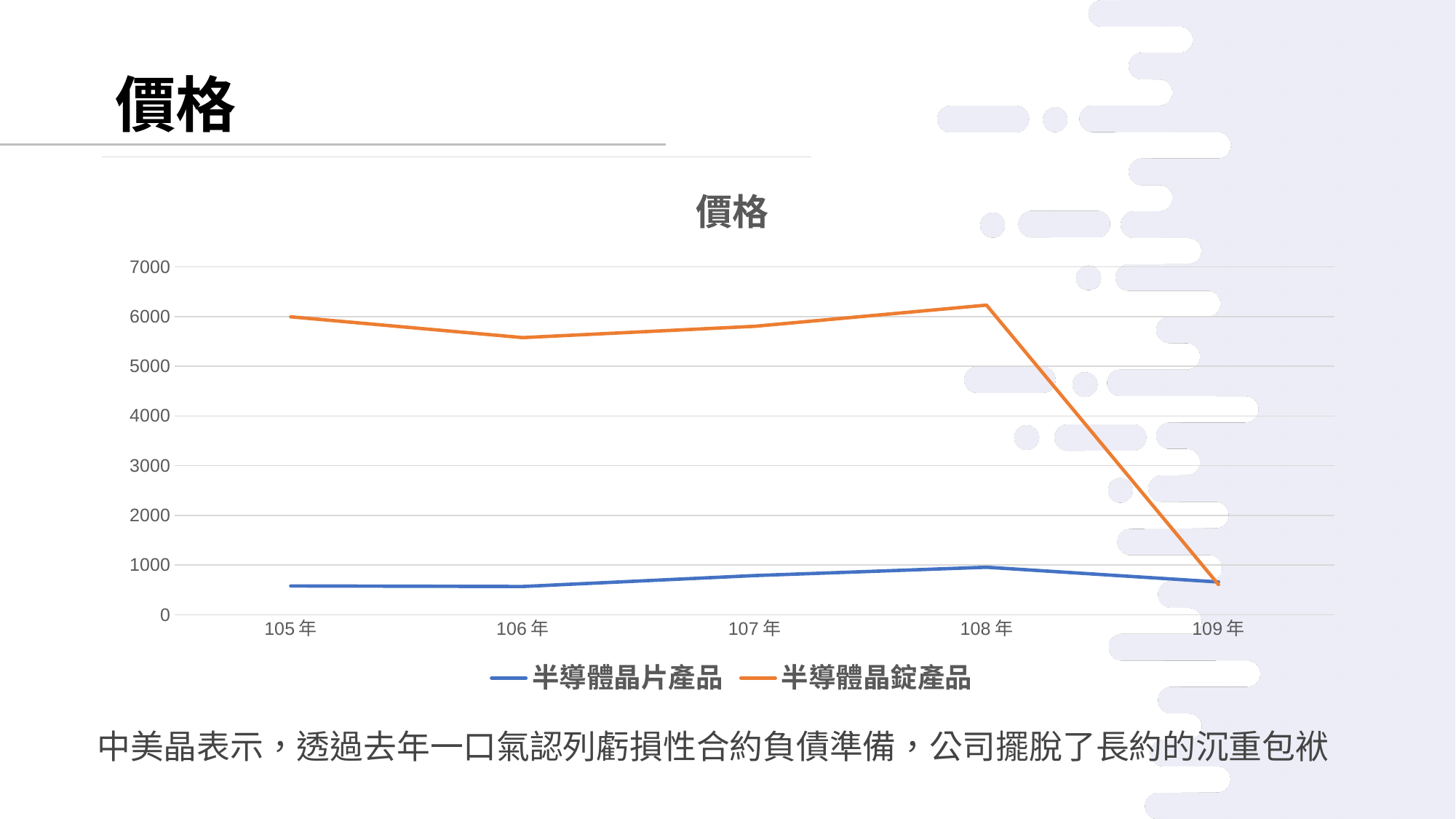

價格

### Chart: 價格

| Category | 半導體晶片產品 | 半導體晶錠產品 |
|---|---|---|
| 105年 | 579.71647 | 5996.85714 |
| 106年 | 569.04154 | 5578.04082 |
| 107年 | 788.71017 | 5805.64407 |
| 108年 | 956.06394 | 6231.86667 |
| 109年 | 660.06487 | 607.96284 |
中美晶表示，透過去年一口氣認列虧損性合約負債準備，公司擺脫了長約的沉重包袱